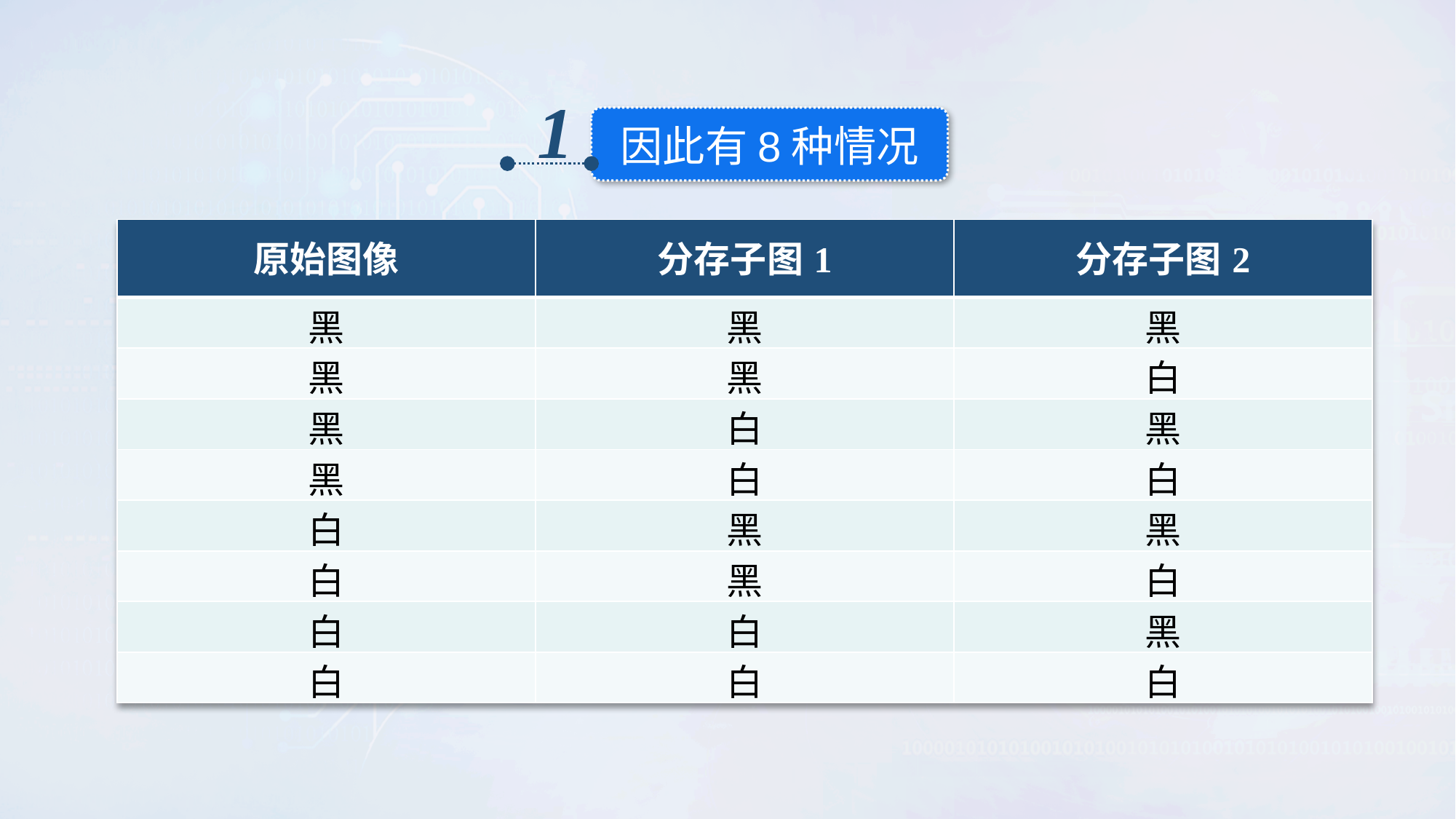

1

因此有8种情况
| 原始图像 | 分存子图1 | 分存子图2 |
| --- | --- | --- |
| 黑 | 黑 | 黑 |
| 黑 | 黑 | 白 |
| 黑 | 白 | 黑 |
| 黑 | 白 | 白 |
| 白 | 黑 | 黑 |
| 白 | 黑 | 白 |
| 白 | 白 | 黑 |
| 白 | 白 | 白 |